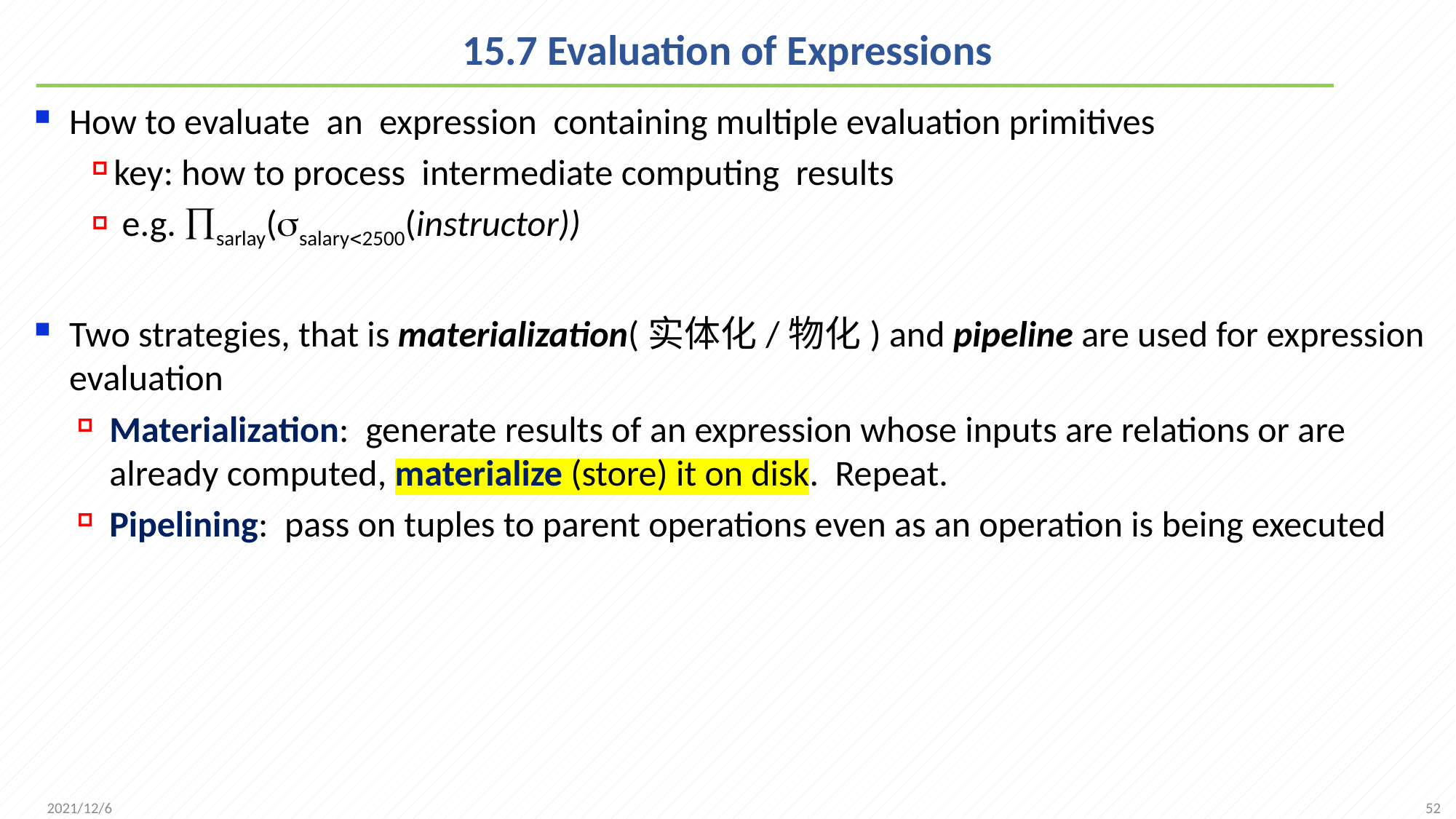

# 15.7 Evaluation of Expressions
How to evaluate  an  expression  containing multiple evaluation primitives
key: how to process  intermediate computing  results
 e.g. ∏sarlay(σsalary<2500(instructor))

Two strategies, that is materialization(实体化/物化) and pipeline are used for expression evaluation
Materialization:  generate results of an expression whose inputs are relations or are already computed, materialize (store) it on disk.  Repeat.
Pipelining:  pass on tuples to parent operations even as an operation is being executed

52
2021/12/6